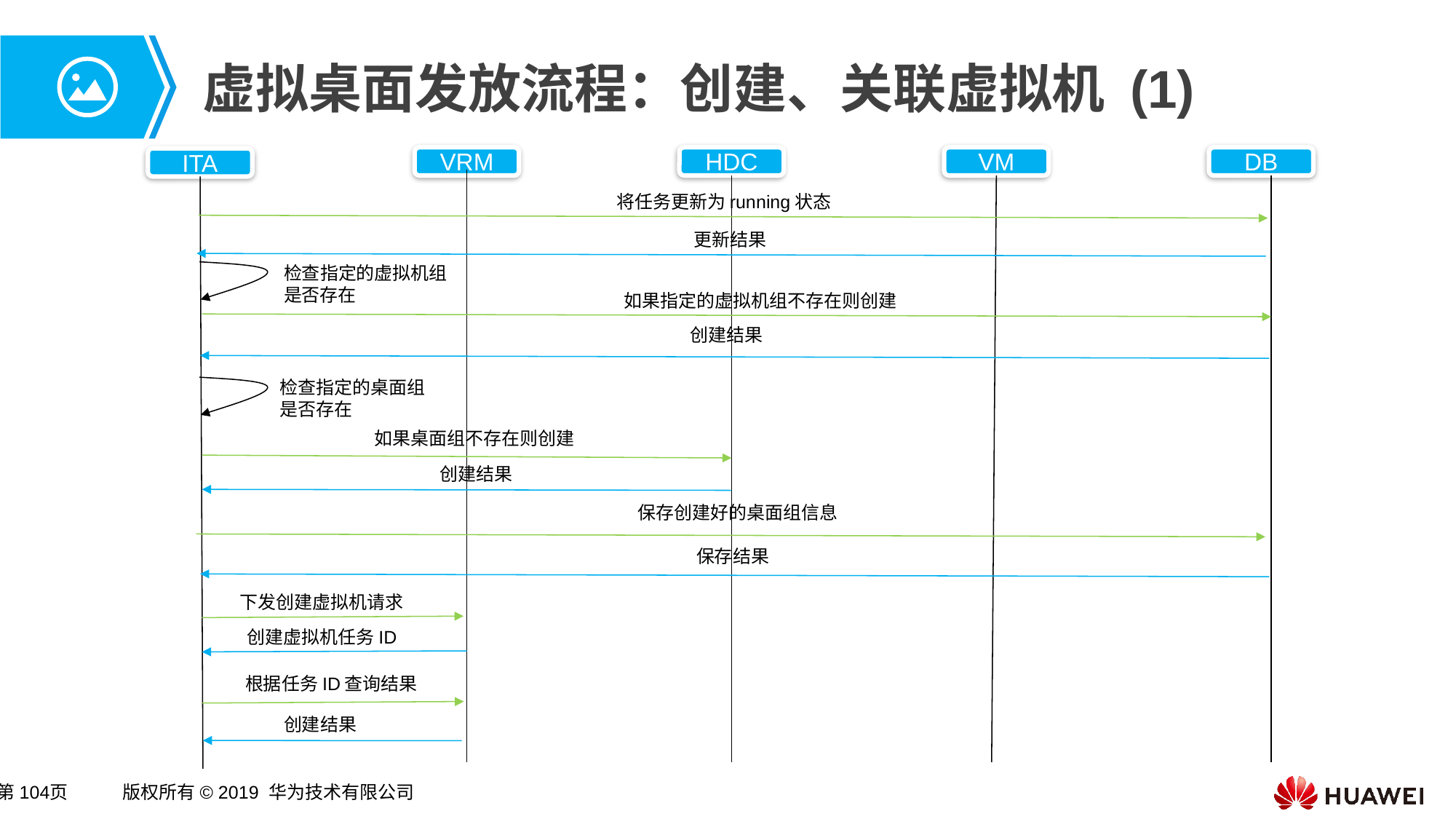

# 虚拟桌面发放流程：创建、关联虚拟机 (1)
VRM
HDC
VM
DB
ITA
将任务更新为running状态
更新结果
检查指定的虚拟机组
是否存在

如果指定的虚拟机组不存在则创建
创建结果
检查指定的桌面组
是否存在

如果桌面组不存在则创建
创建结果
保存创建好的桌面组信息
保存结果
下发创建虚拟机请求
创建虚拟机任务ID
根据任务ID查询结果
创建结果